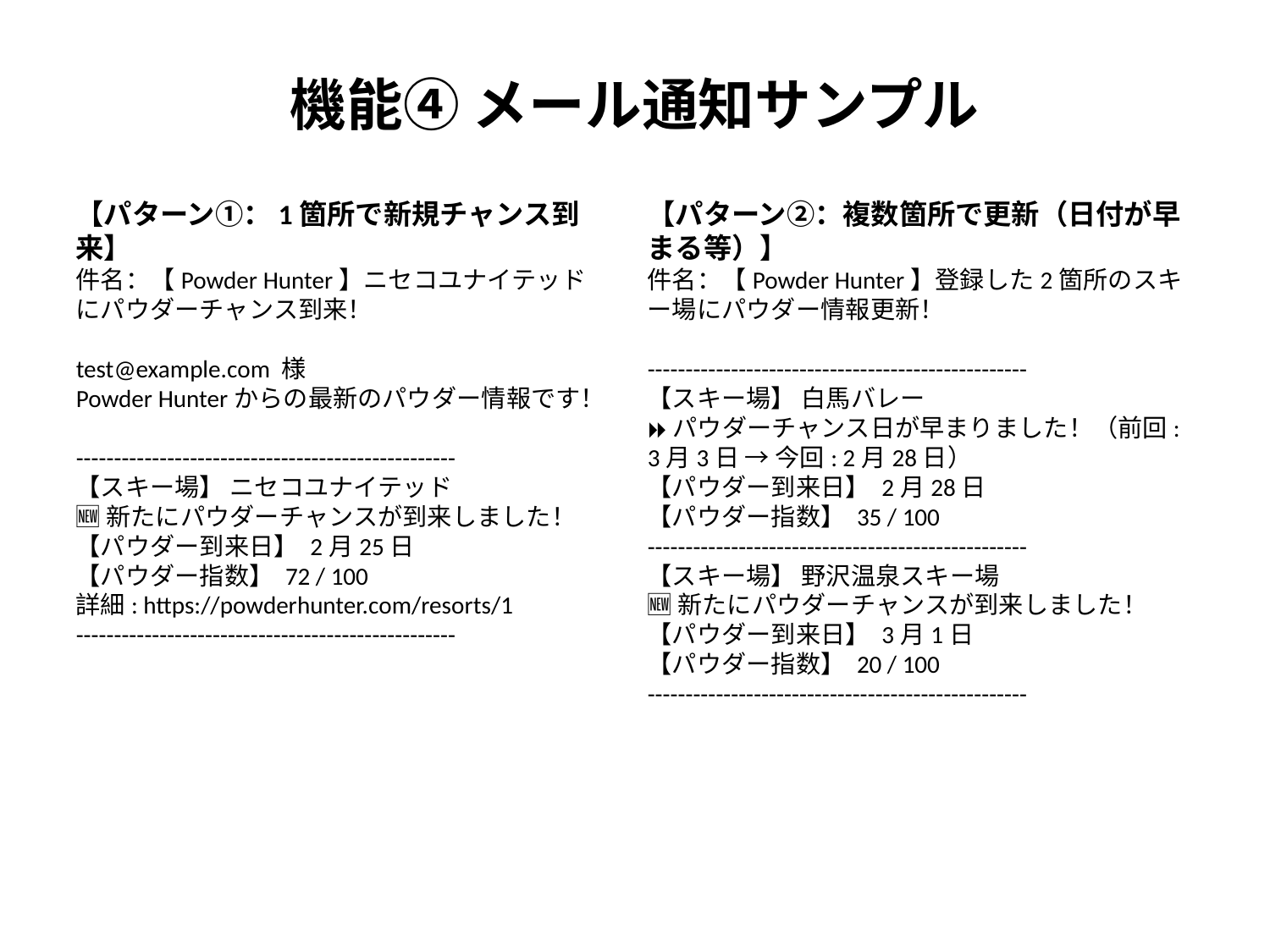

機能④ メール通知サンプル
【パターン①：1箇所で新規チャンス到来】
件名：【Powder Hunter】ニセコユナイテッドにパウダーチャンス到来！
test@example.com 様
Powder Hunterからの最新のパウダー情報です！
--------------------------------------------------
【スキー場】 ニセコユナイテッド
🆕 新たにパウダーチャンスが到来しました！
【パウダー到来日】 2月25日
【パウダー指数】 72 / 100
詳細: https://powderhunter.com/resorts/1
--------------------------------------------------
【パターン②：複数箇所で更新（日付が早まる等）】
件名：【Powder Hunter】登録した2箇所のスキー場にパウダー情報更新！
--------------------------------------------------
【スキー場】 白馬バレー
⏩ パウダーチャンス日が早まりました！（前回: 3月3日 → 今回: 2月28日）
【パウダー到来日】 2月28日
【パウダー指数】 35 / 100
--------------------------------------------------
【スキー場】 野沢温泉スキー場
🆕 新たにパウダーチャンスが到来しました！
【パウダー到来日】 3月1日
【パウダー指数】 20 / 100
--------------------------------------------------